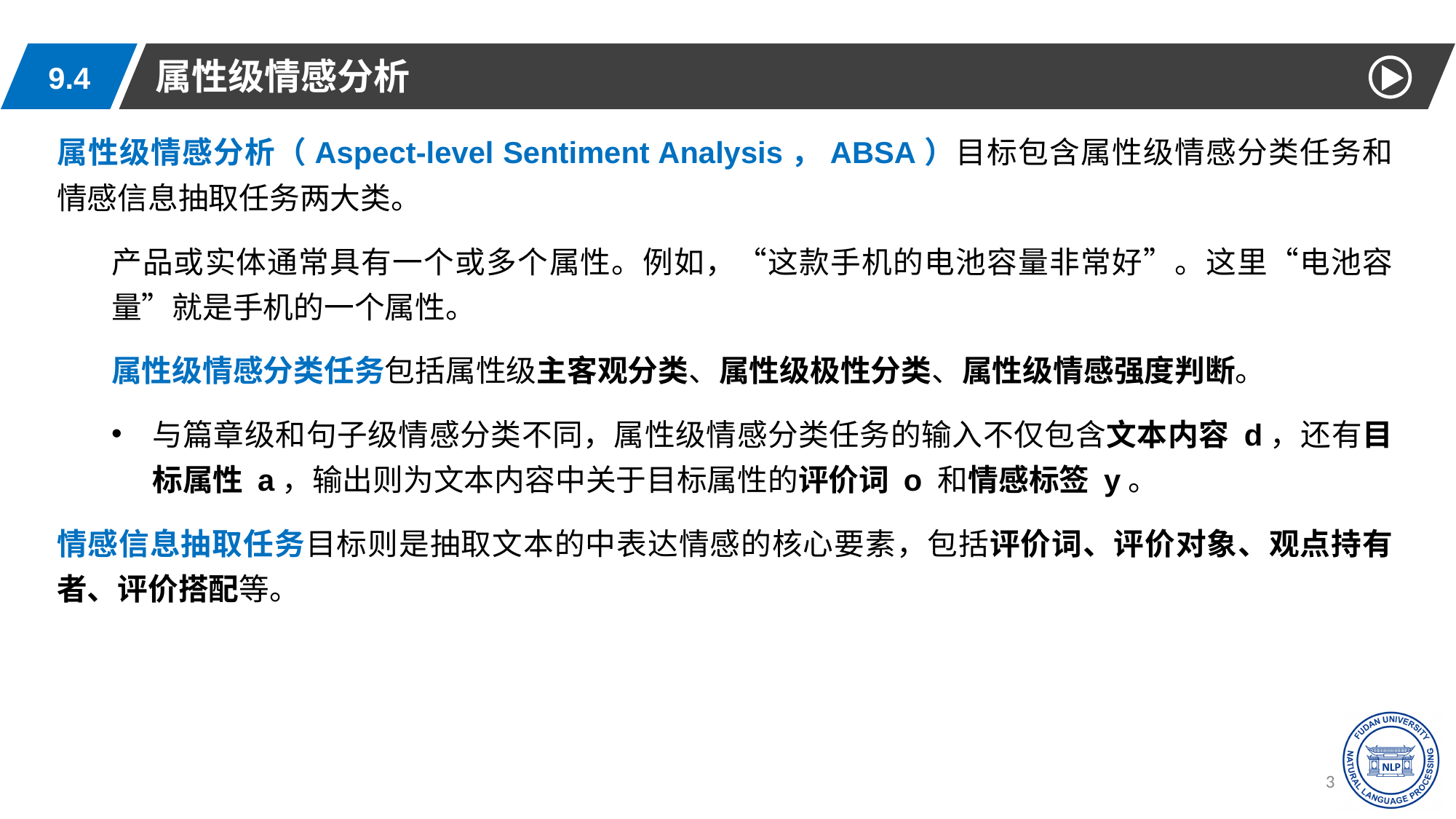

属性级情感分析
9.4

属性级情感分析（Aspect-level Sentiment Analysis，ABSA）目标包含属性级情感分类任务和情感信息抽取任务两大类。
产品或实体通常具有一个或多个属性。例如，“这款手机的电池容量非常好”。这里“电池容量”就是手机的一个属性。
属性级情感分类任务包括属性级主客观分类、属性级极性分类、属性级情感强度判断。
与篇章级和句子级情感分类不同，属性级情感分类任务的输入不仅包含文本内容 d，还有目标属性 a，输出则为文本内容中关于目标属性的评价词 o 和情感标签 y。
情感信息抽取任务目标则是抽取文本的中表达情感的核心要素，包括评价词、评价对象、观点持有者、评价搭配等。
39